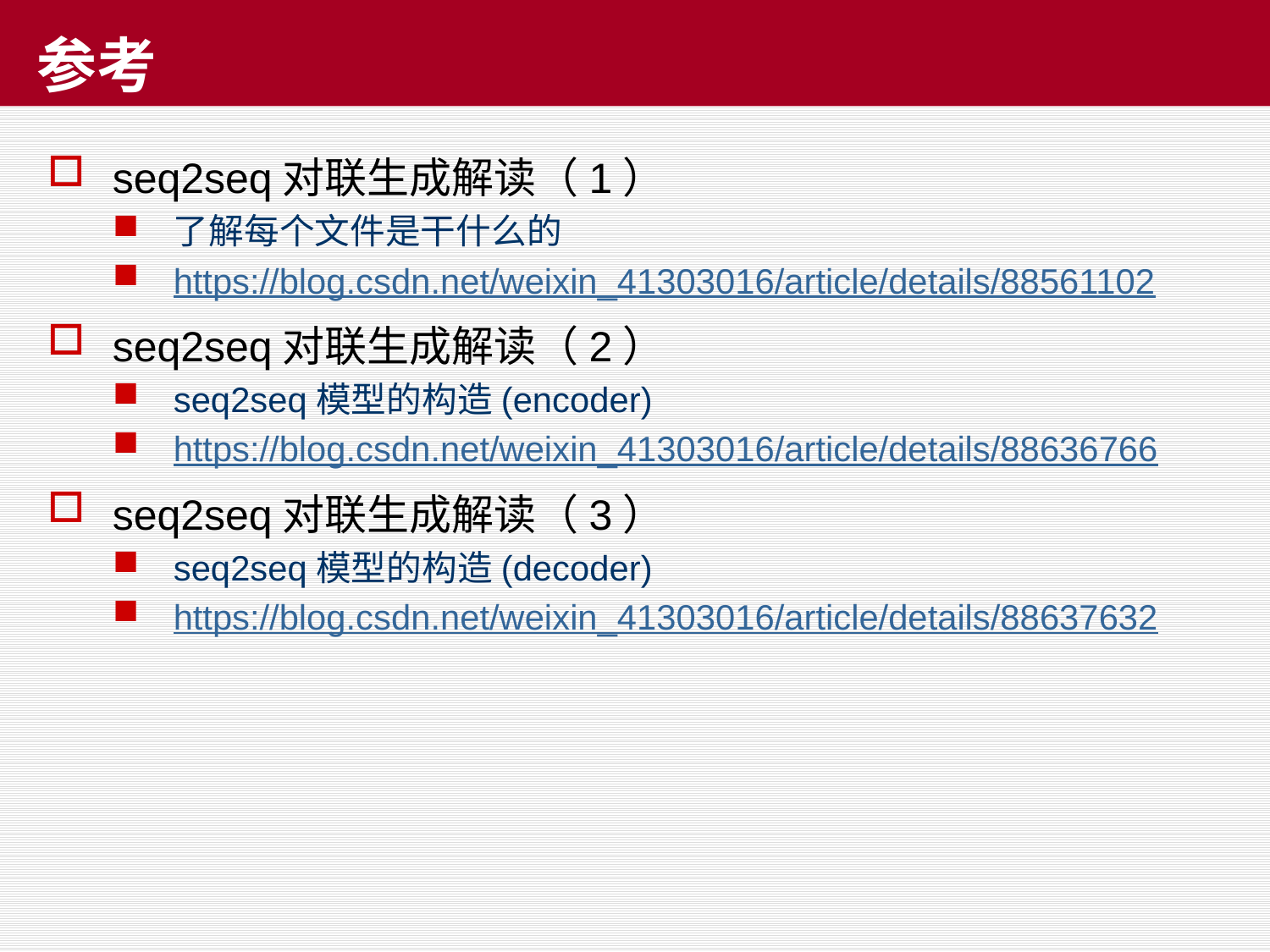

# 参考
seq2seq对联生成解读（1）
了解每个文件是干什么的
https://blog.csdn.net/weixin_41303016/article/details/88561102
seq2seq对联生成解读（2）
seq2seq模型的构造(encoder)
https://blog.csdn.net/weixin_41303016/article/details/88636766
seq2seq对联生成解读（3）
seq2seq模型的构造(decoder)
https://blog.csdn.net/weixin_41303016/article/details/88637632